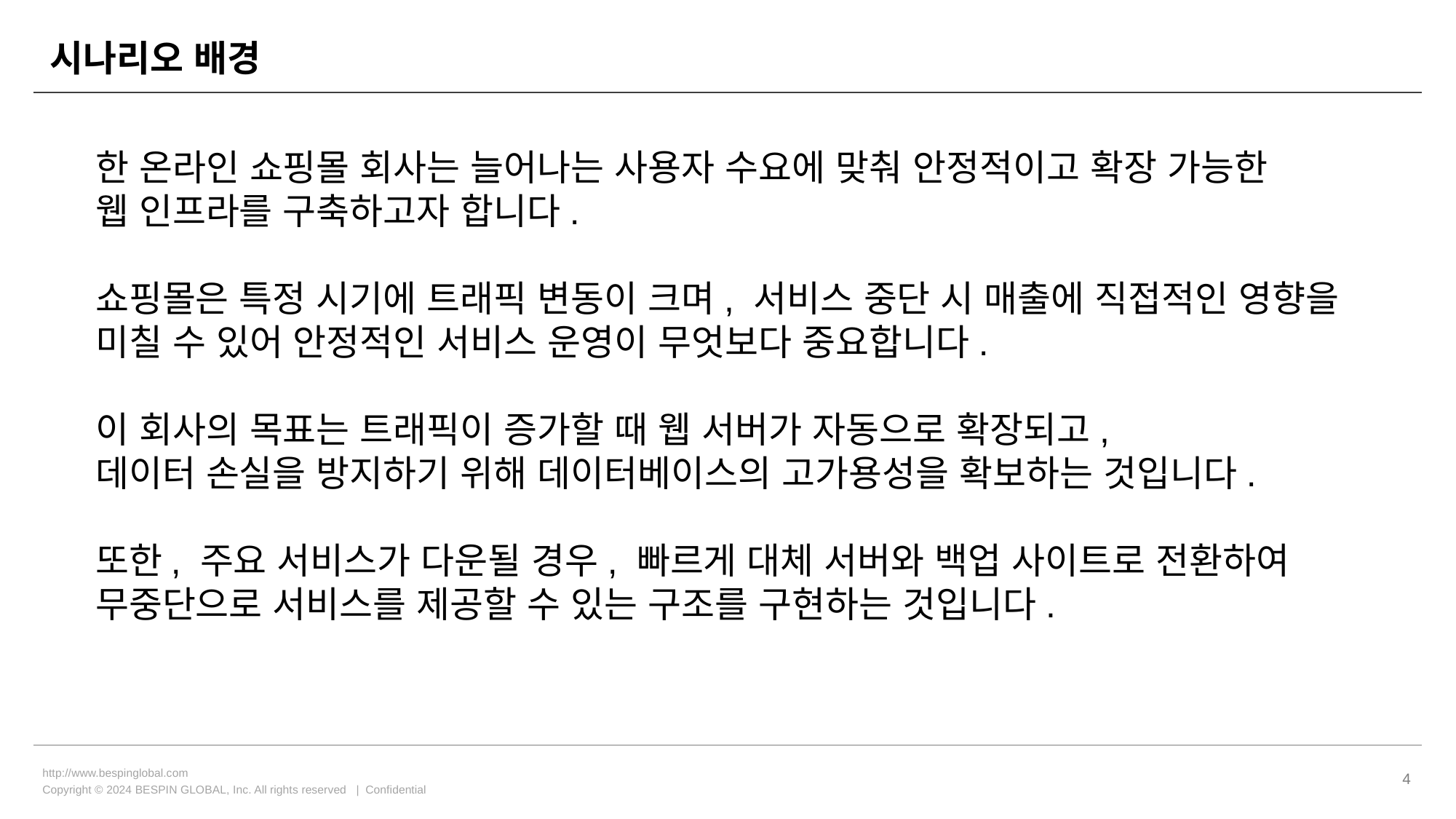

# 시나리오 배경
한 온라인 쇼핑몰 회사는 늘어나는 사용자 수요에 맞춰 안정적이고 확장 가능한
웹 인프라를 구축하고자 합니다.

쇼핑몰은 특정 시기에 트래픽 변동이 크며, 서비스 중단 시 매출에 직접적인 영향을
미칠 수 있어 안정적인 서비스 운영이 무엇보다 중요합니다.

이 회사의 목표는 트래픽이 증가할 때 웹 서버가 자동으로 확장되고,
데이터 손실을 방지하기 위해 데이터베이스의 고가용성을 확보하는 것입니다.

또한, 주요 서비스가 다운될 경우, 빠르게 대체 서버와 백업 사이트로 전환하여
무중단으로 서비스를 제공할 수 있는 구조를 구현하는 것입니다.